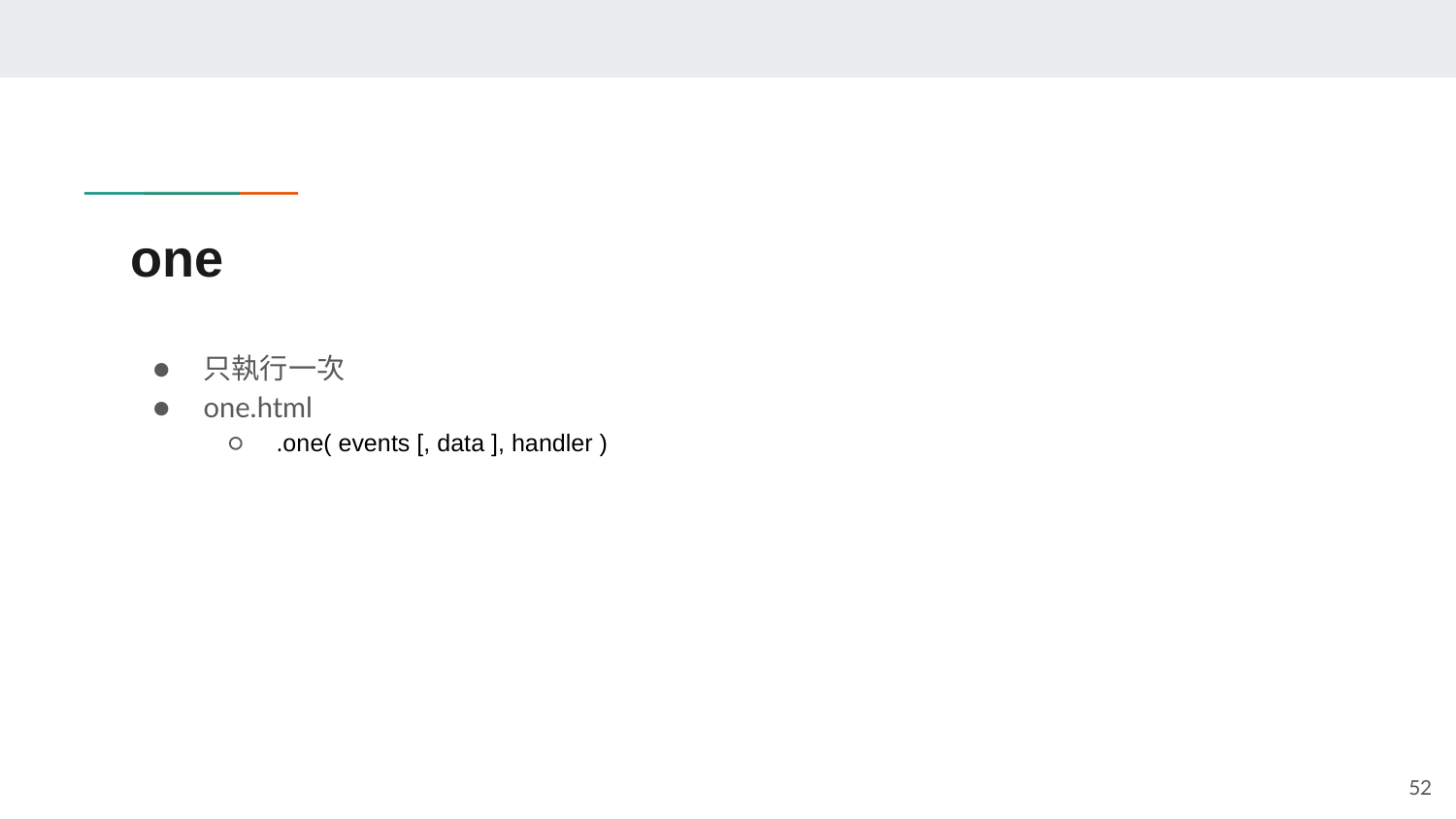

# one
只執行一次
one.html
.one( events [, data ], handler )

52